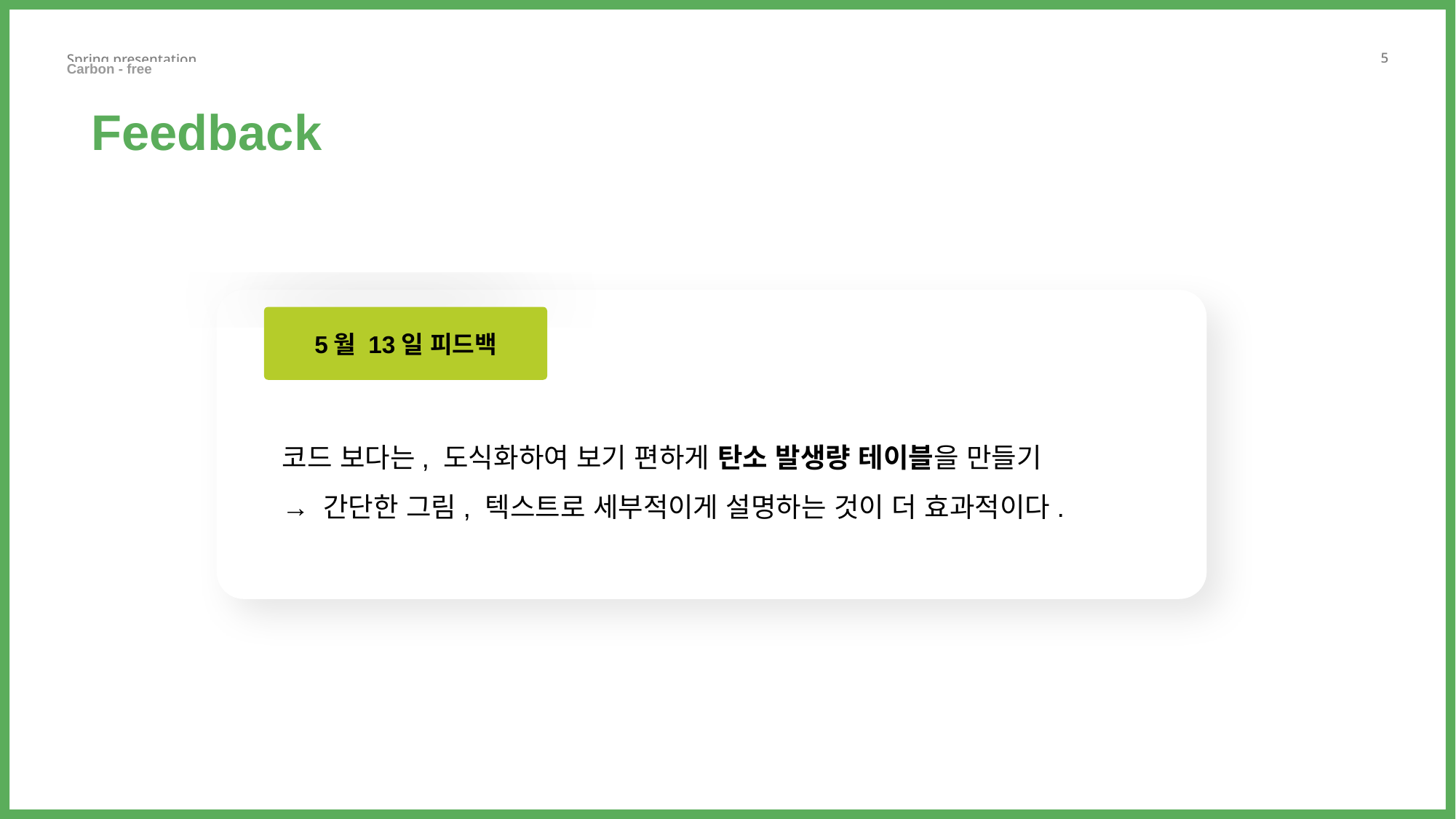

Carbon - free             ㅤ ㅤ

Feedback

5월 13일 피드백
코드 보다는, 도식화하여 보기 편하게 탄소 발생량 테이블을 만들기
→ 간단한 그림, 텍스트로 세부적이게 설명하는 것이 더 효과적이다.